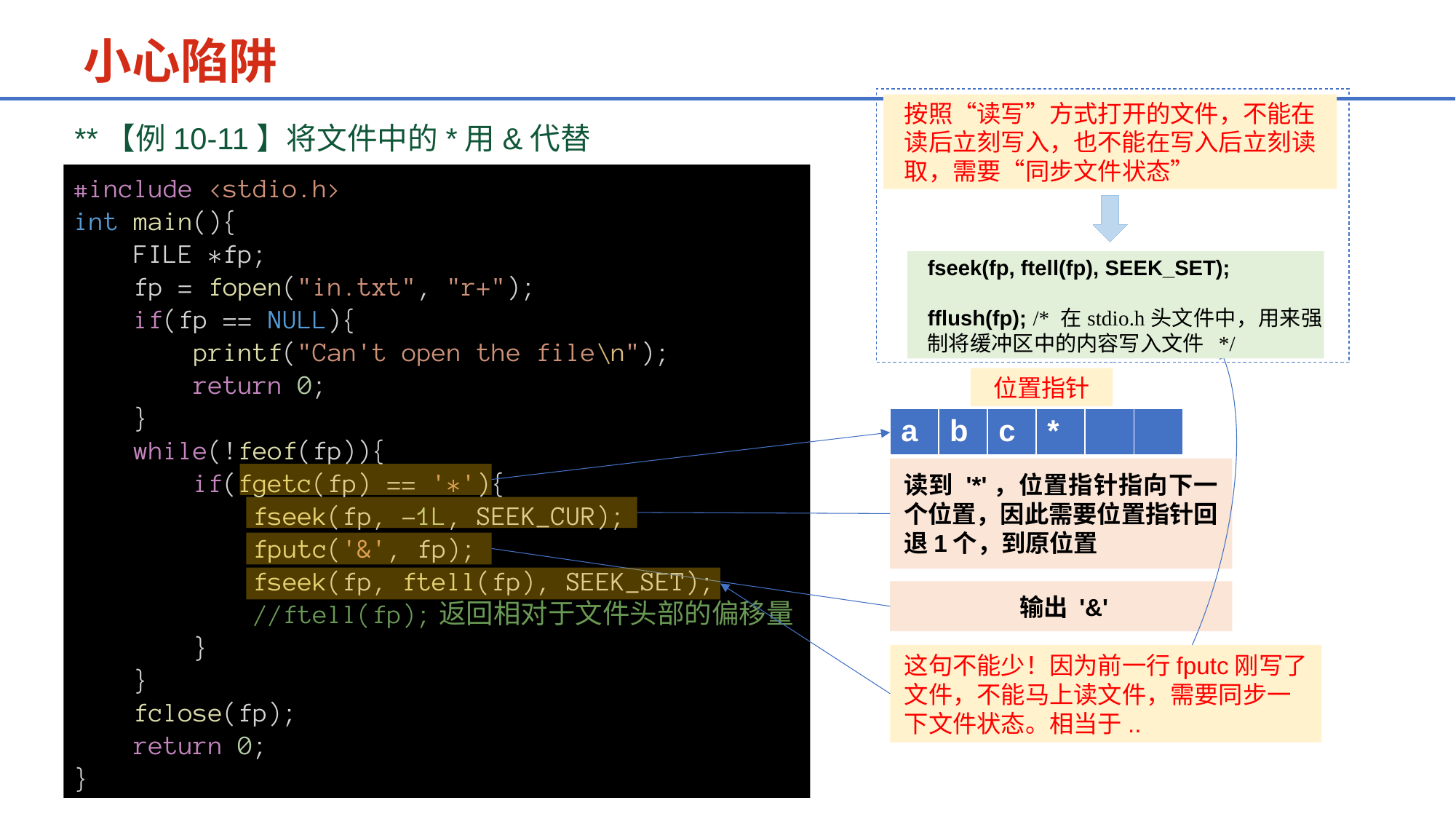

小心陷阱

按照“读写”方式打开的文件，不能在读后立刻写入，也不能在写入后立刻读取，需要“同步文件状态”

fseek(fp, ftell(fp), SEEK_SET);

fflush(fp); /* 在stdio.h头文件中，用来强制将缓冲区中的内容写入文件  */
**【例10-11】将文件中的*用&代替
#include <stdio.h>
int main(){
    FILE *fp;
    fp = fopen("in.txt", "r+");
    if(fp == NULL){
        printf("Can't open the file\n");
        return 0;
    }
    while(!feof(fp)){
        if(fgetc(fp) == '*'){
            fseek(fp, -1L, SEEK_CUR);
            fputc('&', fp);
            fseek(fp, ftell(fp), SEEK_SET);
            //ftell(fp);返回相对于文件头部的偏移量
        }
    }
    fclose(fp);
    return 0;
}

位置指针
| a | b | c | \* |  |  |
| --- | --- | --- | --- | --- | --- |
读到 '*'，位置指针指向下一个位置，因此需要位置指针回退1个，到原位置

输出 '&'

这句不能少！因为前一行fputc刚写了文件，不能马上读文件，需要同步一下文件状态。相当于..